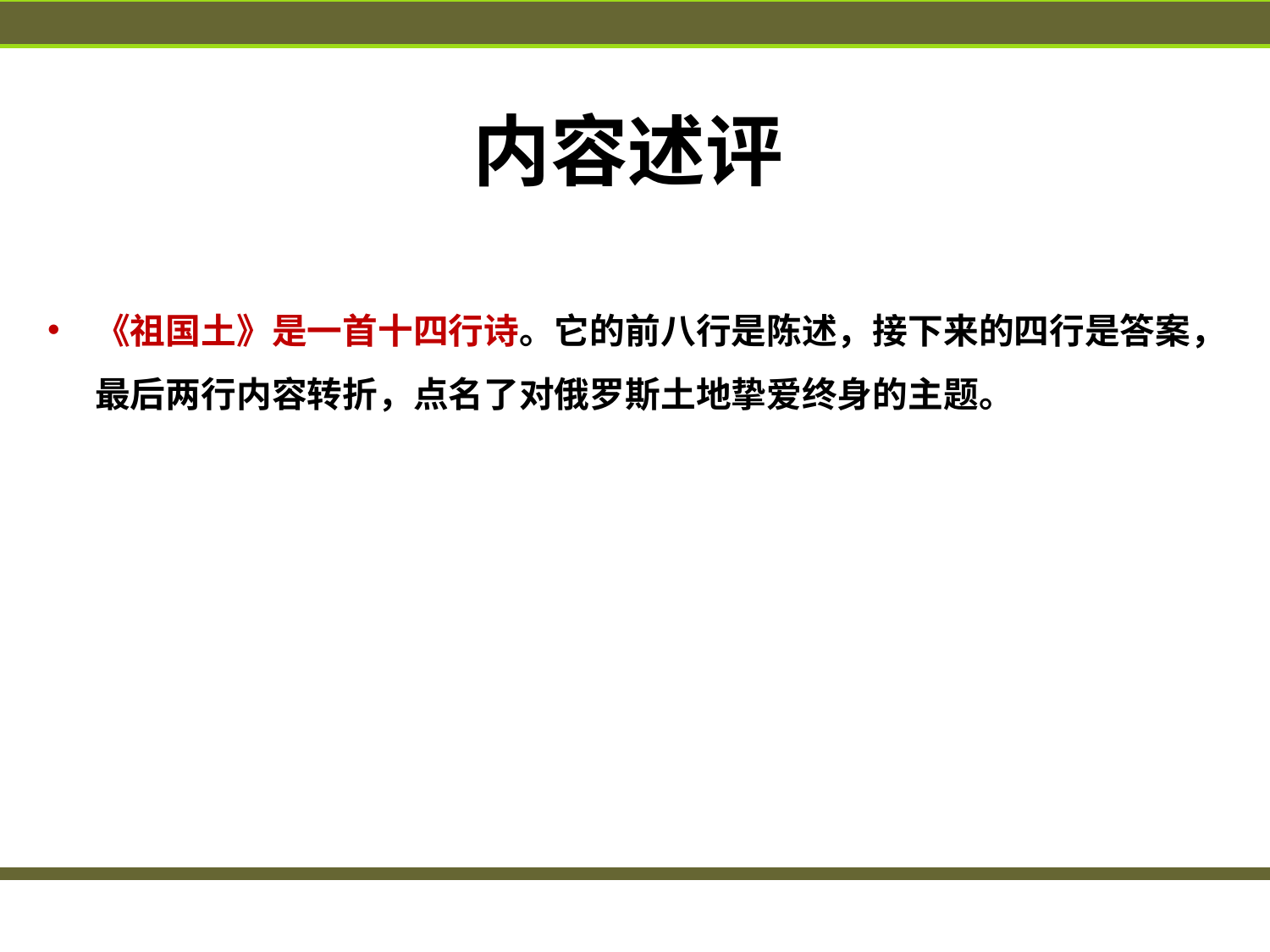

内容述评
《祖国土》是一首十四行诗。它的前八行是陈述，接下来的四行是答案，最后两行内容转折，点名了对俄罗斯土地挚爱终身的主题。